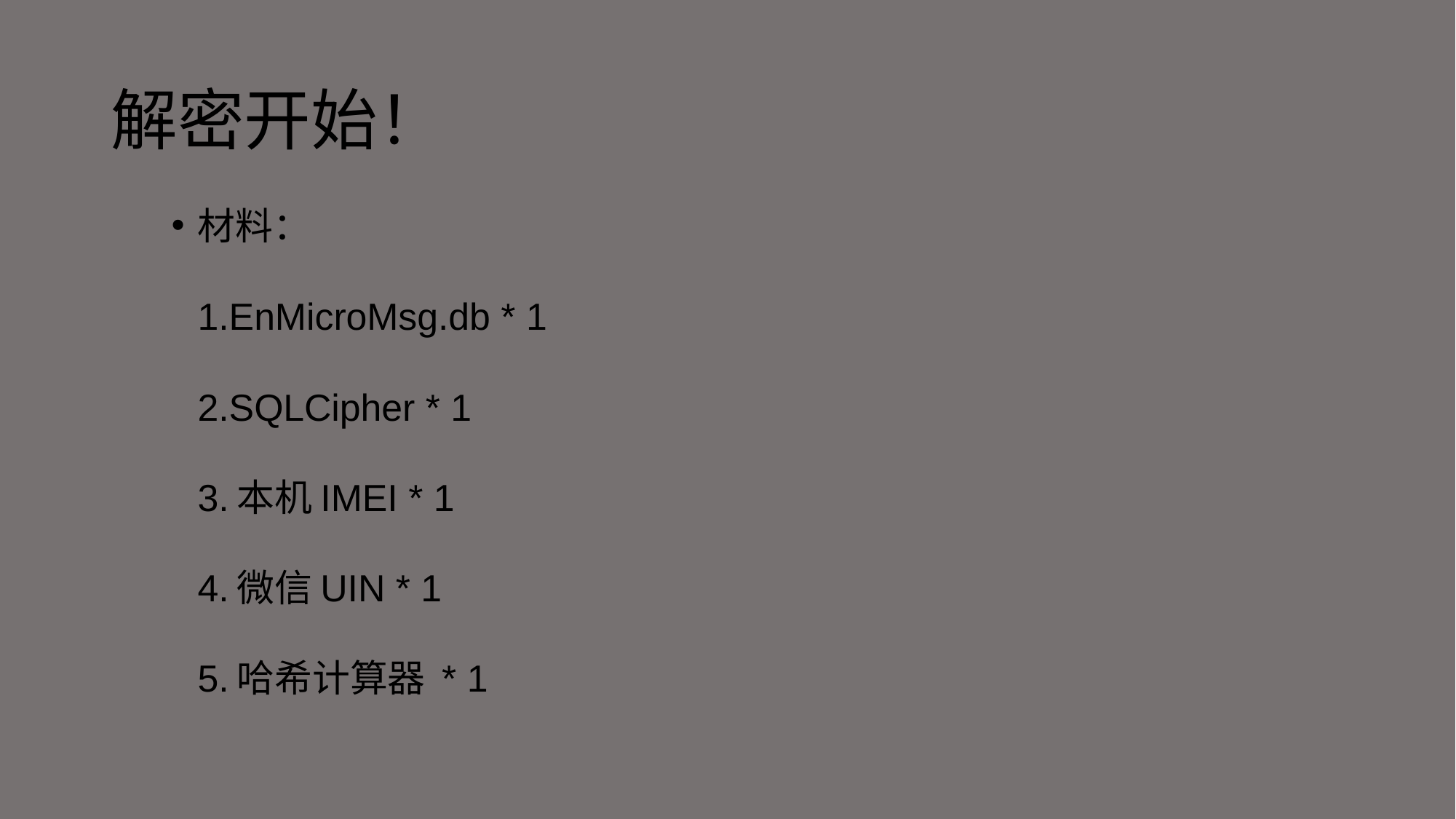

# 解密开始！
材料：
1.EnMicroMsg.db * 1
2.SQLCipher * 1
3.本机IMEI * 1
4.微信UIN * 1
5.哈希计算器 * 1